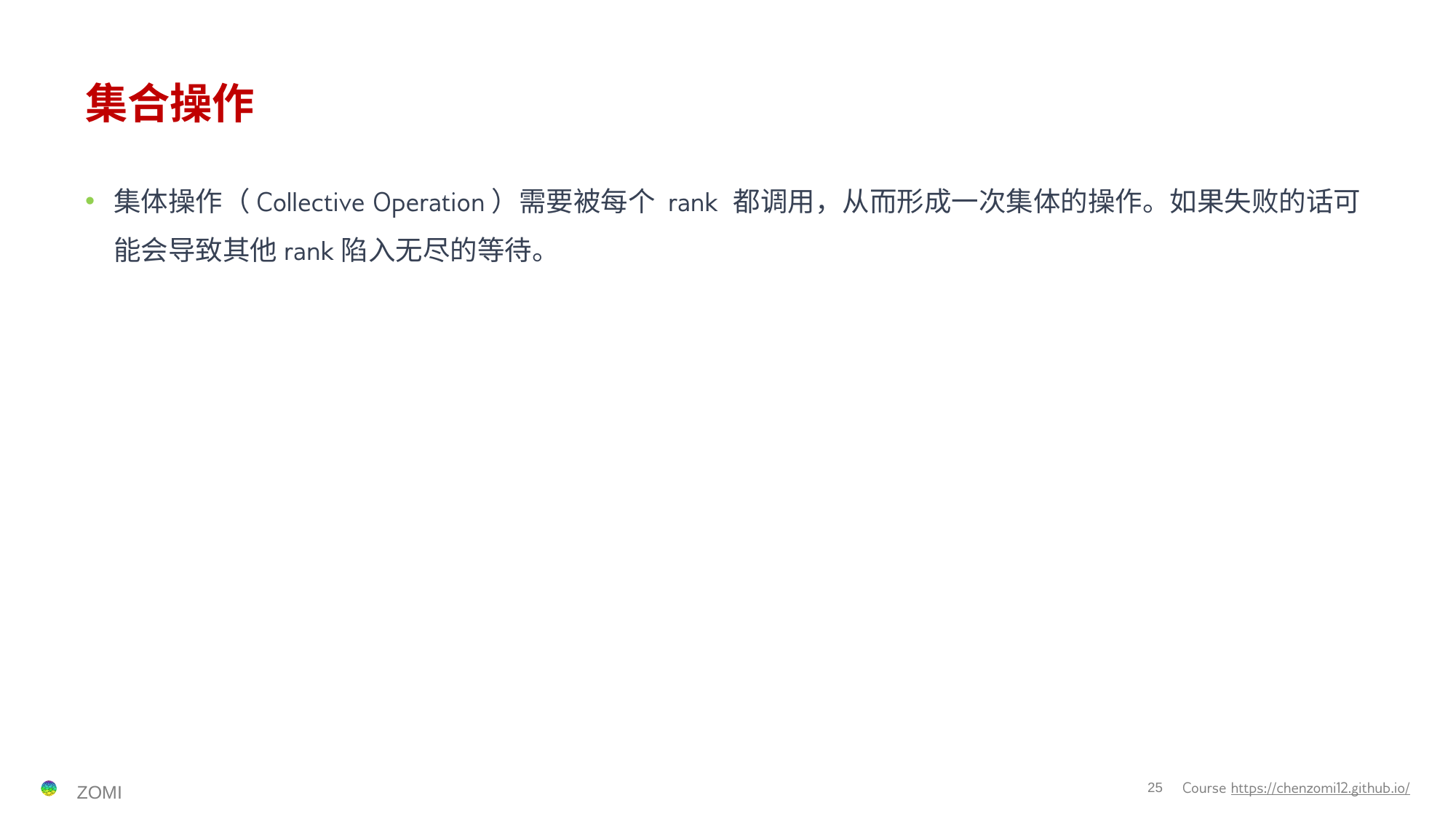

# 集合操作
集体操作（Collective Operation）需要被每个 rank 都调用，从而形成一次集体的操作。如果失败的话可能会导致其他rank陷入无尽的等待。